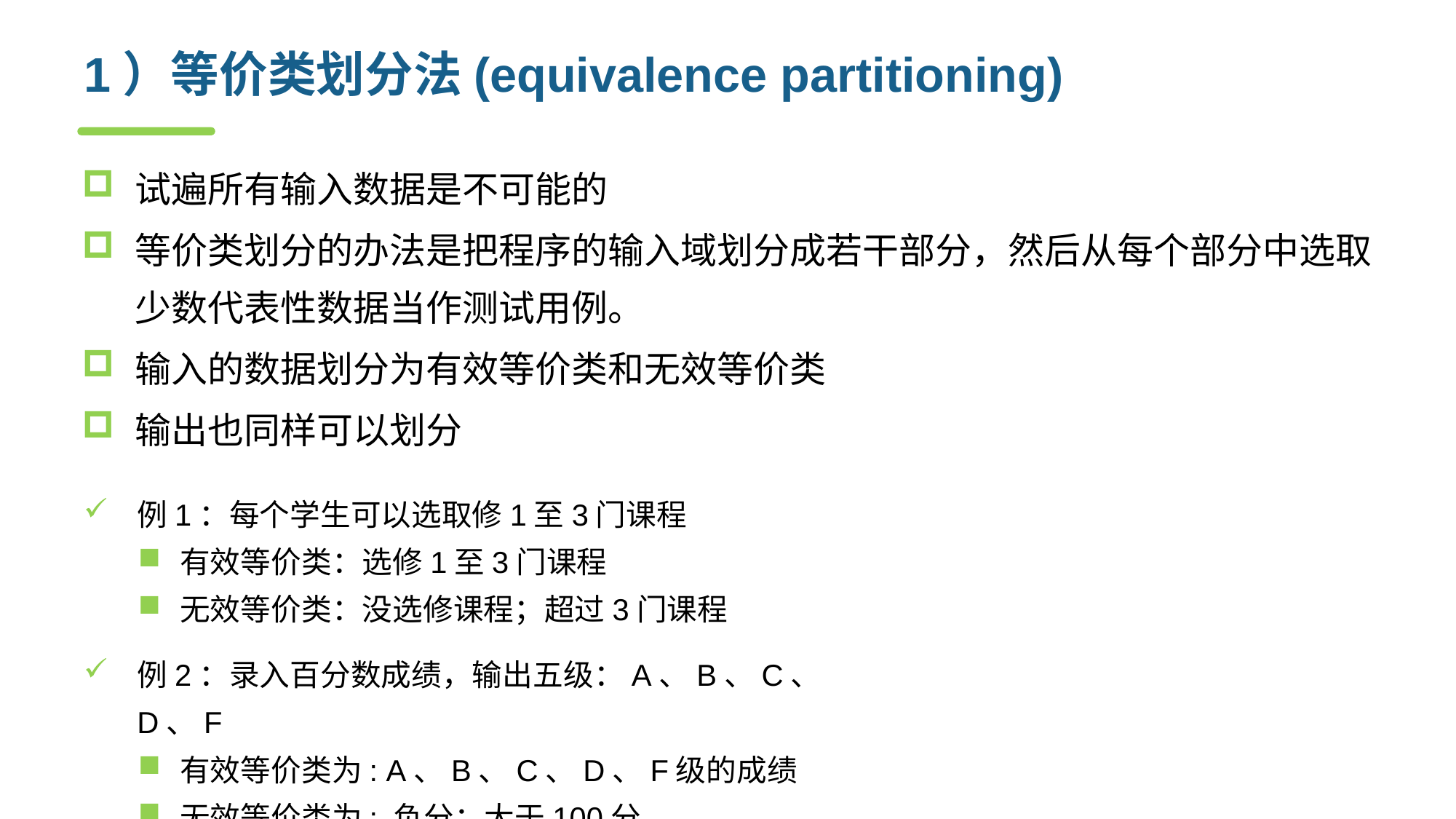

# 1）等价类划分法(equivalence partitioning)
试遍所有输入数据是不可能的
等价类划分的办法是把程序的输入域划分成若干部分，然后从每个部分中选取少数代表性数据当作测试用例。
输入的数据划分为有效等价类和无效等价类
输出也同样可以划分
例1：每个学生可以选取修1至3门课程
有效等价类：选修1至3门课程
无效等价类：没选修课程；超过3门课程
例2：录入百分数成绩，输出五级：A、B、C、D、F
有效等价类为: A、B、C、D、F级的成绩
无效等价类为: 负分；大于100分
29